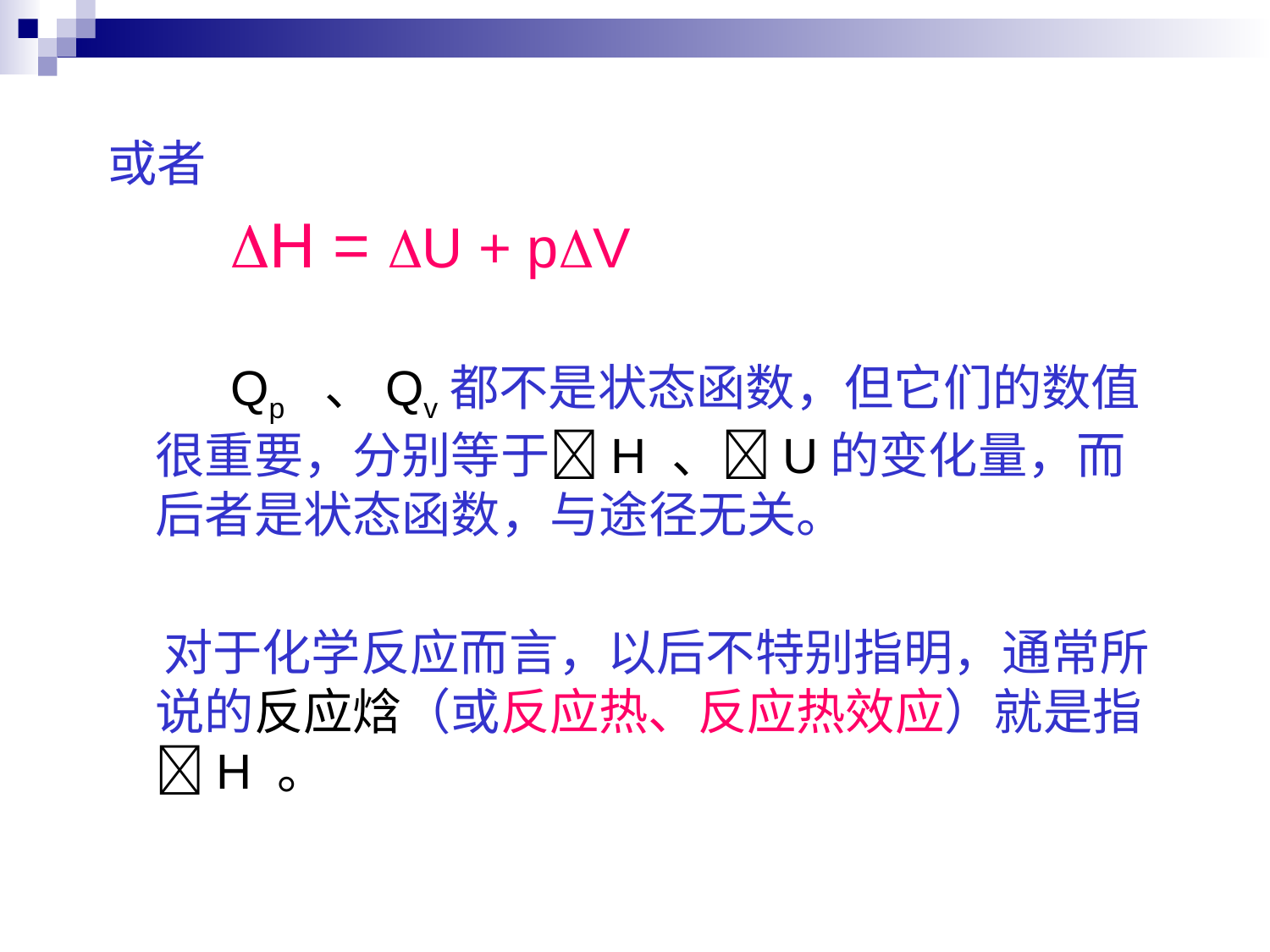

或者
       ΔH = ΔU + pΔV

       Qp  、Qv都不是状态函数，但它们的数值很重要，分别等于ΔH 、ΔU的变化量，而后者是状态函数，与途径无关。

    对于化学反应而言，以后不特别指明，通常所说的反应焓（或反应热、反应热效应）就是指ΔH 。